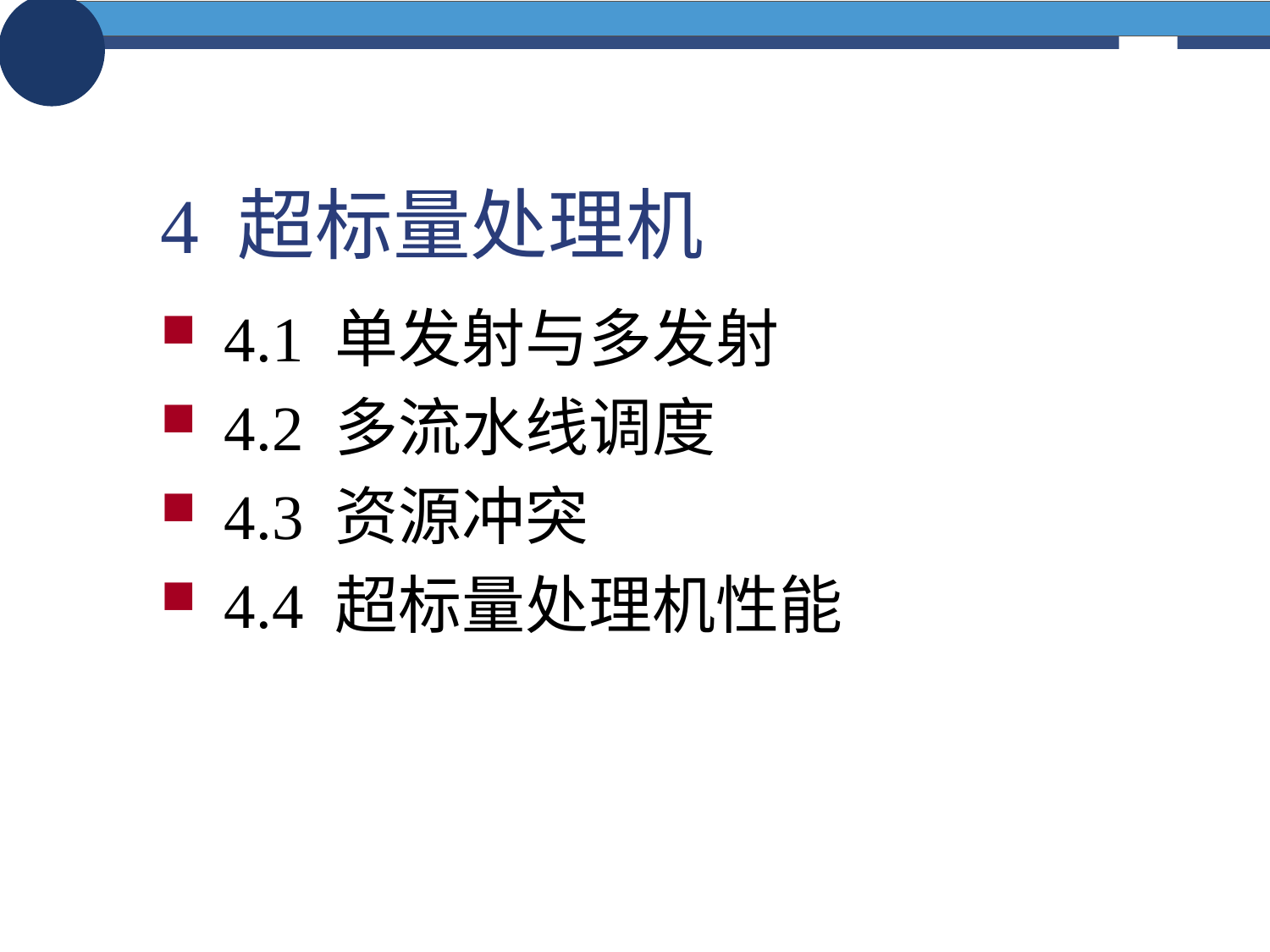

# 4 超标量处理机
4.1 单发射与多发射
4.2 多流水线调度
4.3 资源冲突
4.4 超标量处理机性能